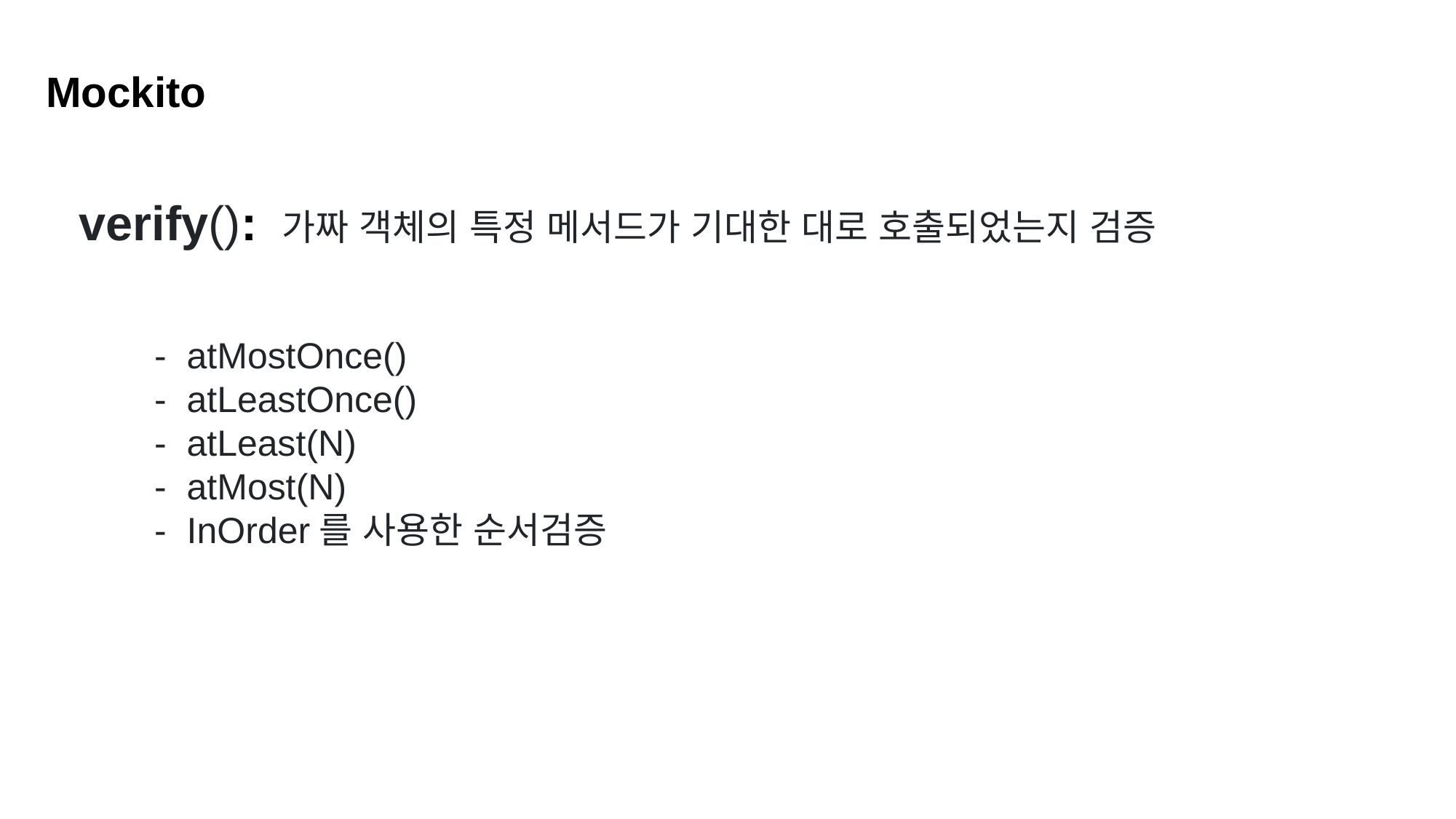

Mockito
verify(): 가짜 객체의 특정 메서드가 기대한 대로 호출되었는지 검증
-  atMostOnce()
-  atLeastOnce()
-  atLeast(N)
-  atMost(N)
-  InOrder를 사용한 순서검증